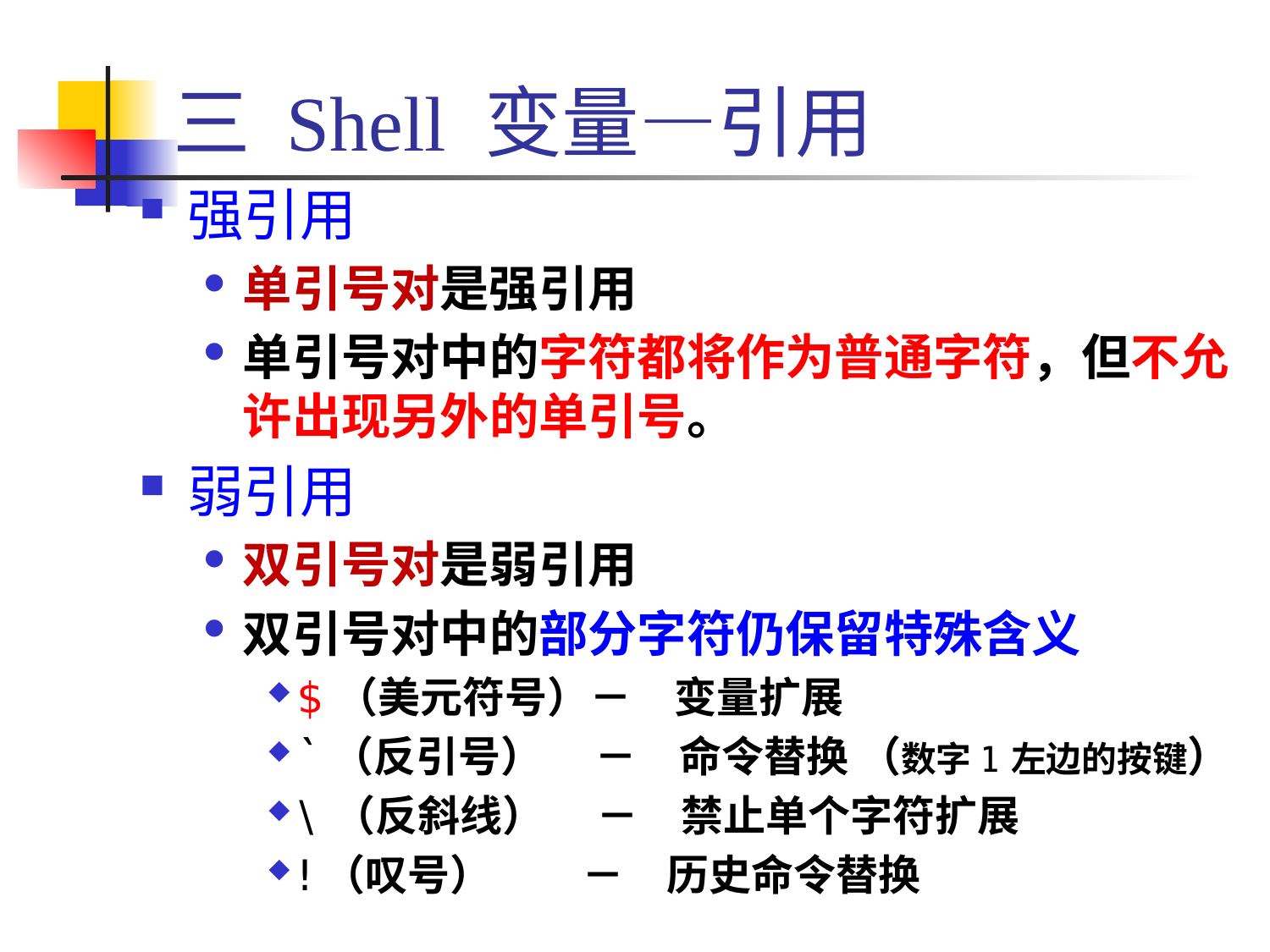

# 三 Shell 变量—引用
强引用
单引号对是强引用
单引号对中的字符都将作为普通字符，但不允许出现另外的单引号。
弱引用
双引号对是弱引用
双引号对中的部分字符仍保留特殊含义
$（美元符号）－　变量扩展
`（反引号） 　－　命令替换 （数字1左边的按键）
\（反斜线）　 －　禁止单个字符扩展
!（叹号）　     －　历史命令替换